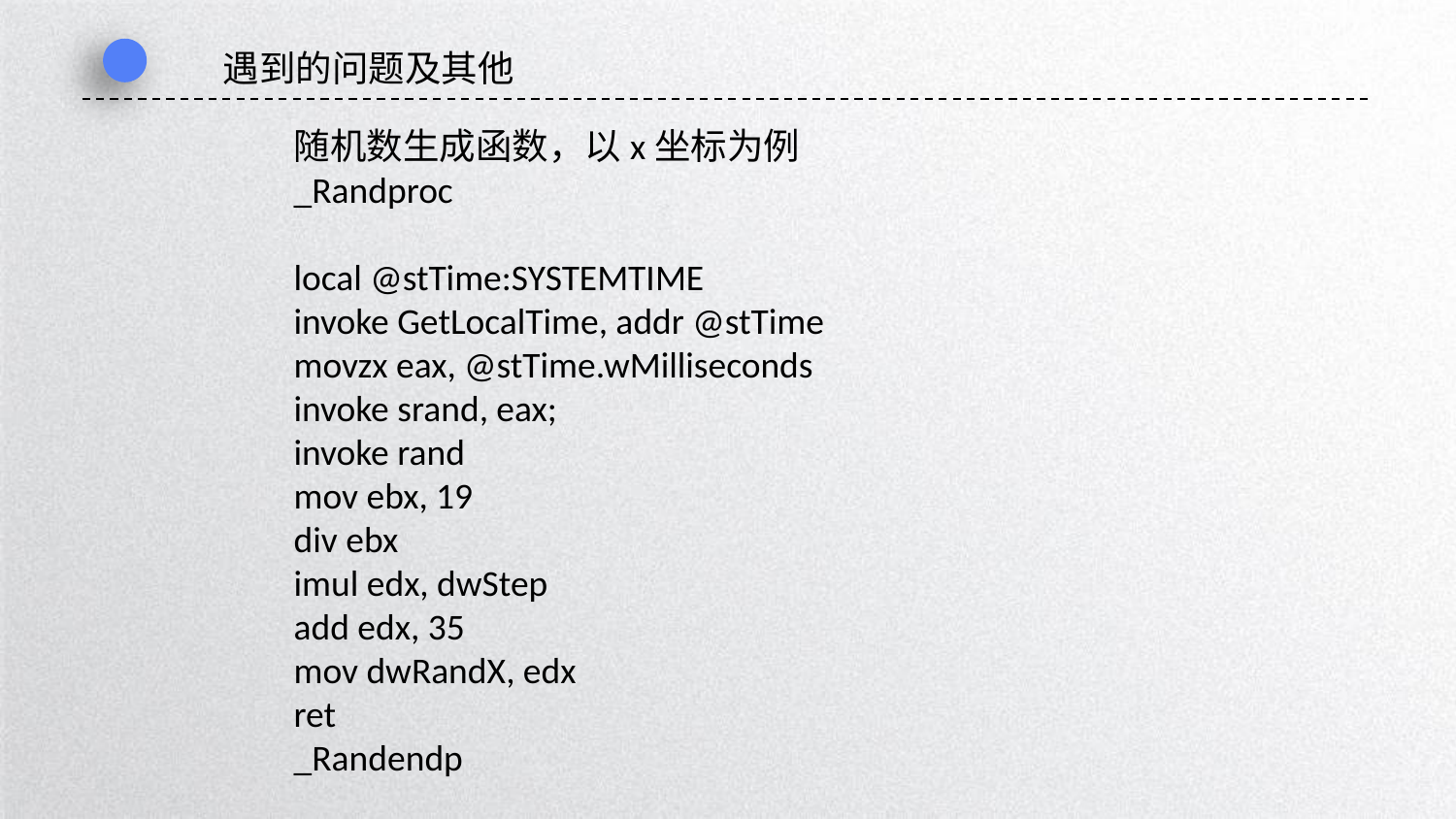

遇到的问题及其他
随机数生成函数，以x坐标为例
_Randproc

local @stTime:SYSTEMTIME
invoke GetLocalTime, addr @stTime
movzx eax, @stTime.wMilliseconds
invoke srand, eax;
invoke rand
mov ebx, 19
div ebx
imul edx, dwStep
add edx, 35
mov dwRandX, edx
ret
_Randendp
延时符